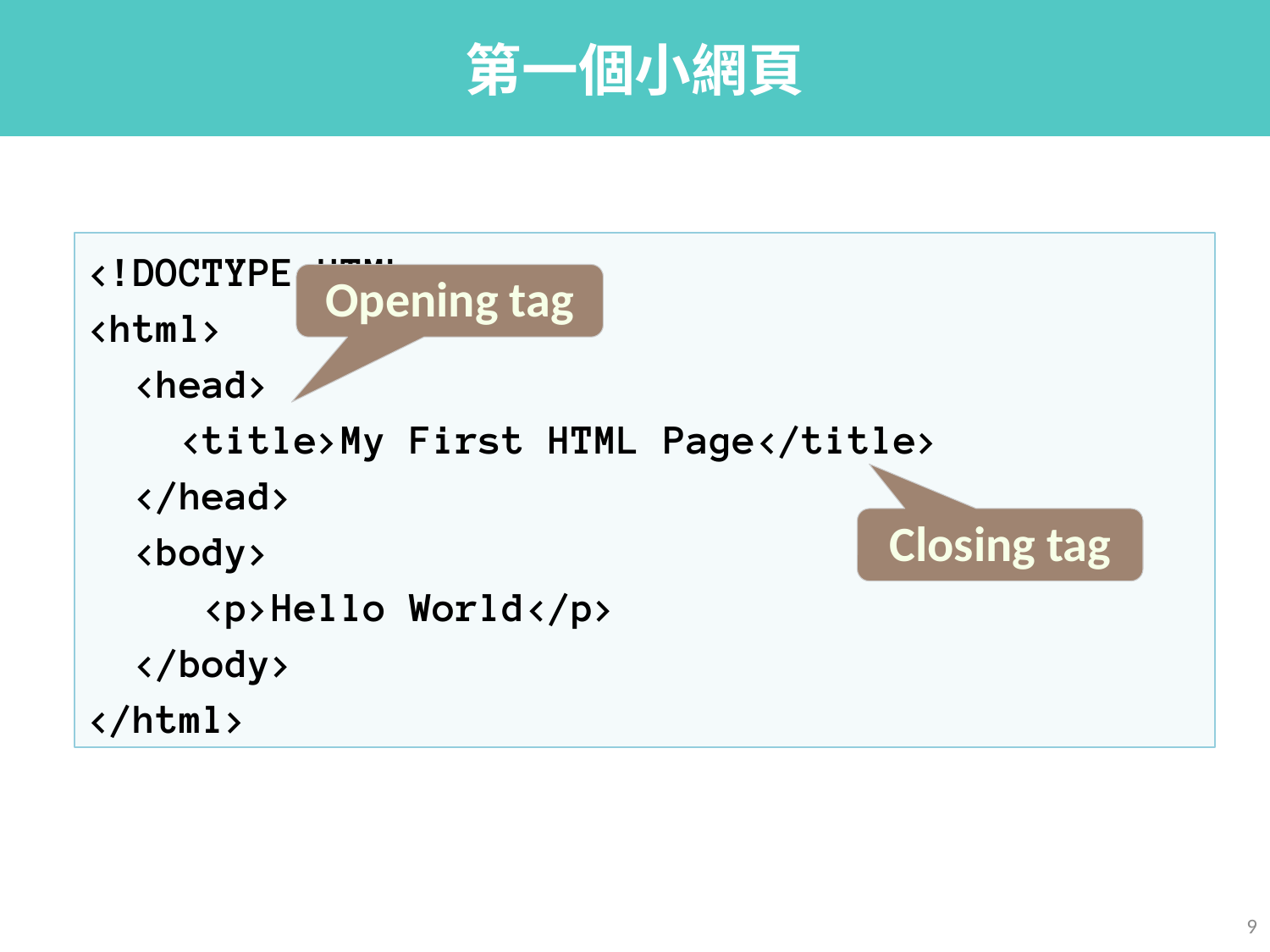

# 第一個小網頁
<!DOCTYPE HTML>
<html>
  <head>
    <title>My First HTML Page</title>
  </head>
  <body>
     <p>Hello World</p>
  </body>
</html>
Opening tag
Closing tag
9